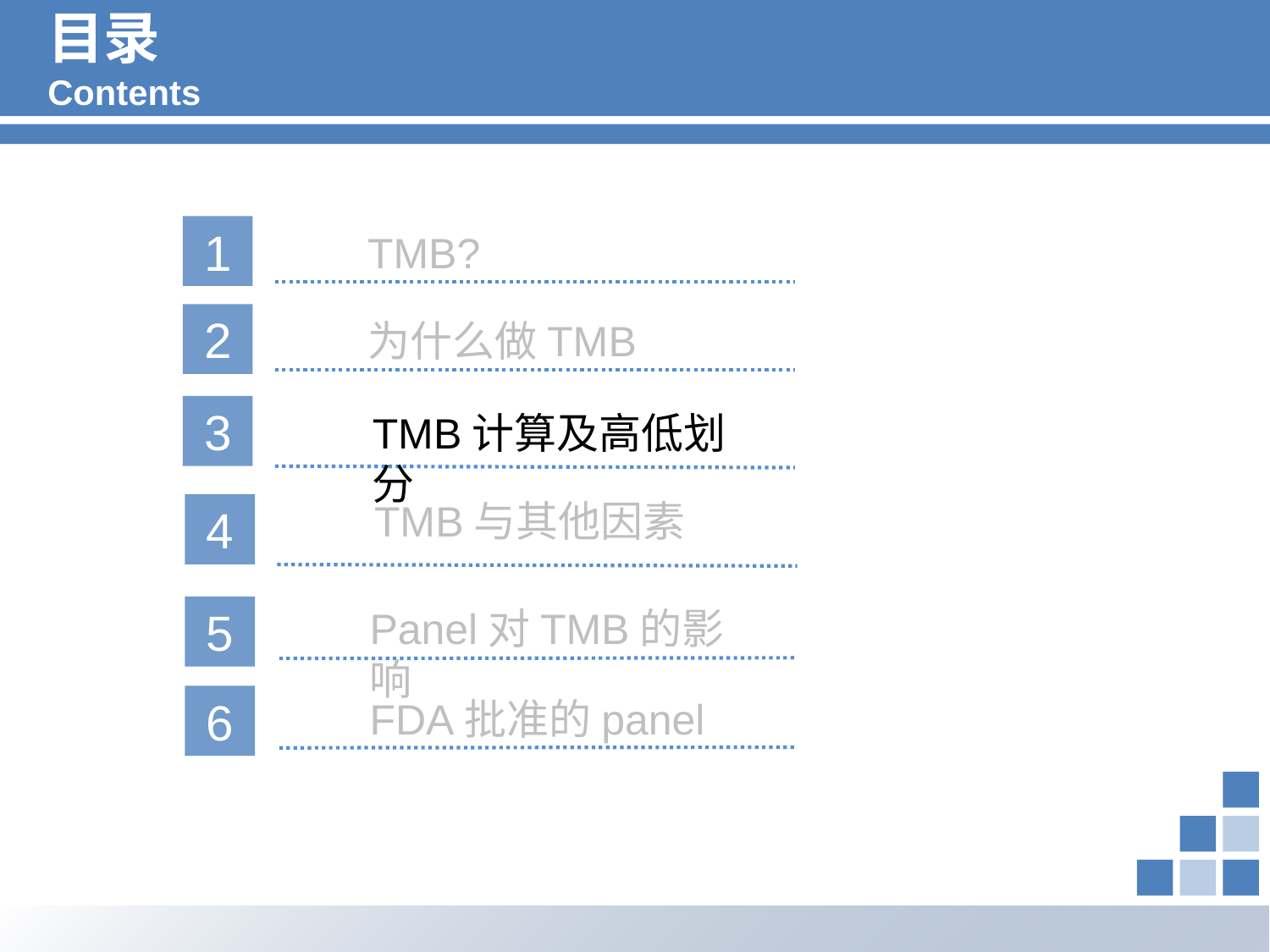

# 目录                                                                       Contents

1
TMB?
2
为什么做TMB
3
TMB计算及高低划分
TMB与其他因素
4
Panel对TMB的影响
5
6
FDA批准的panel